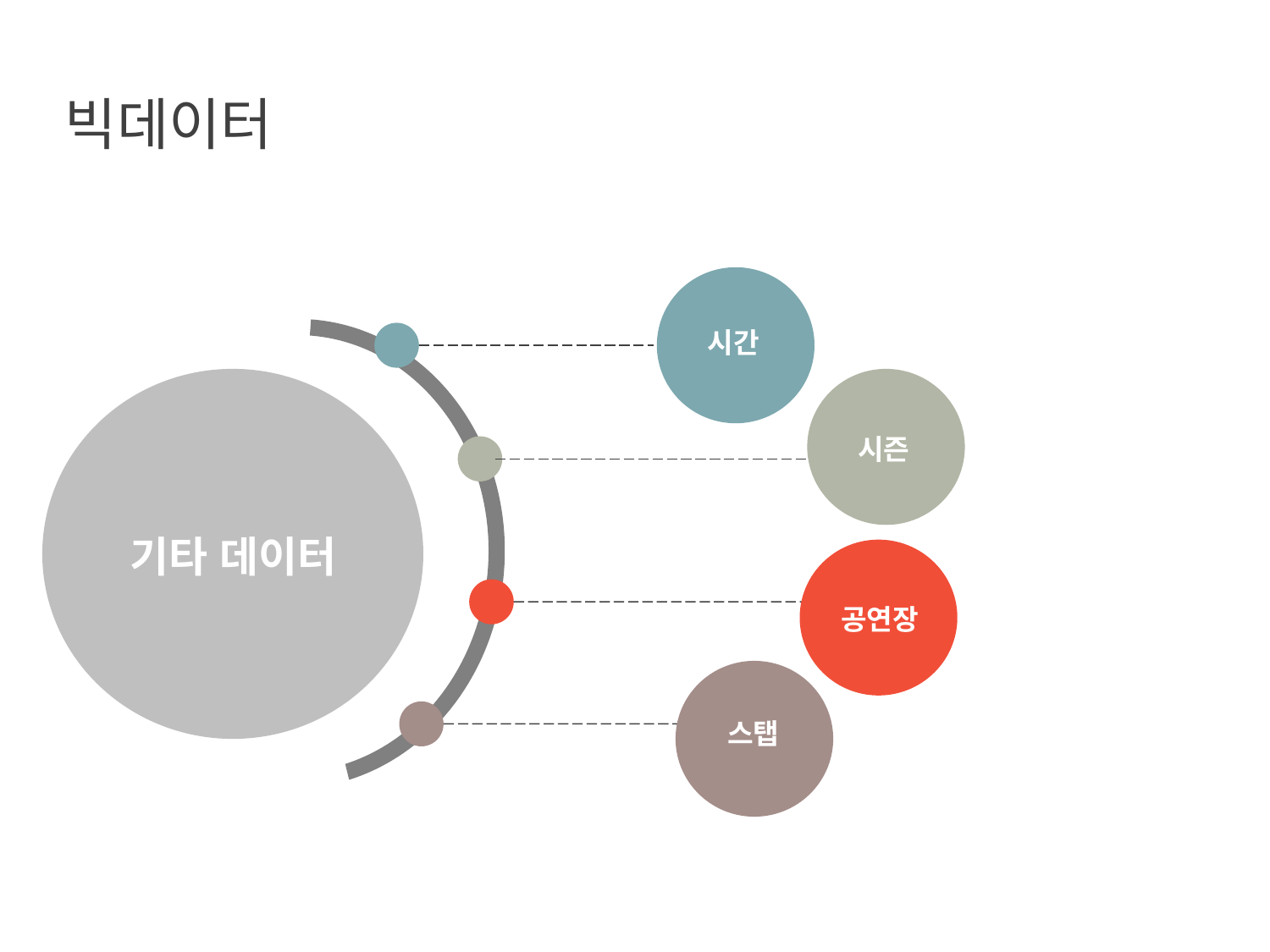

빅데이터

시간

시즌

기타 데이터

공연장

스탭